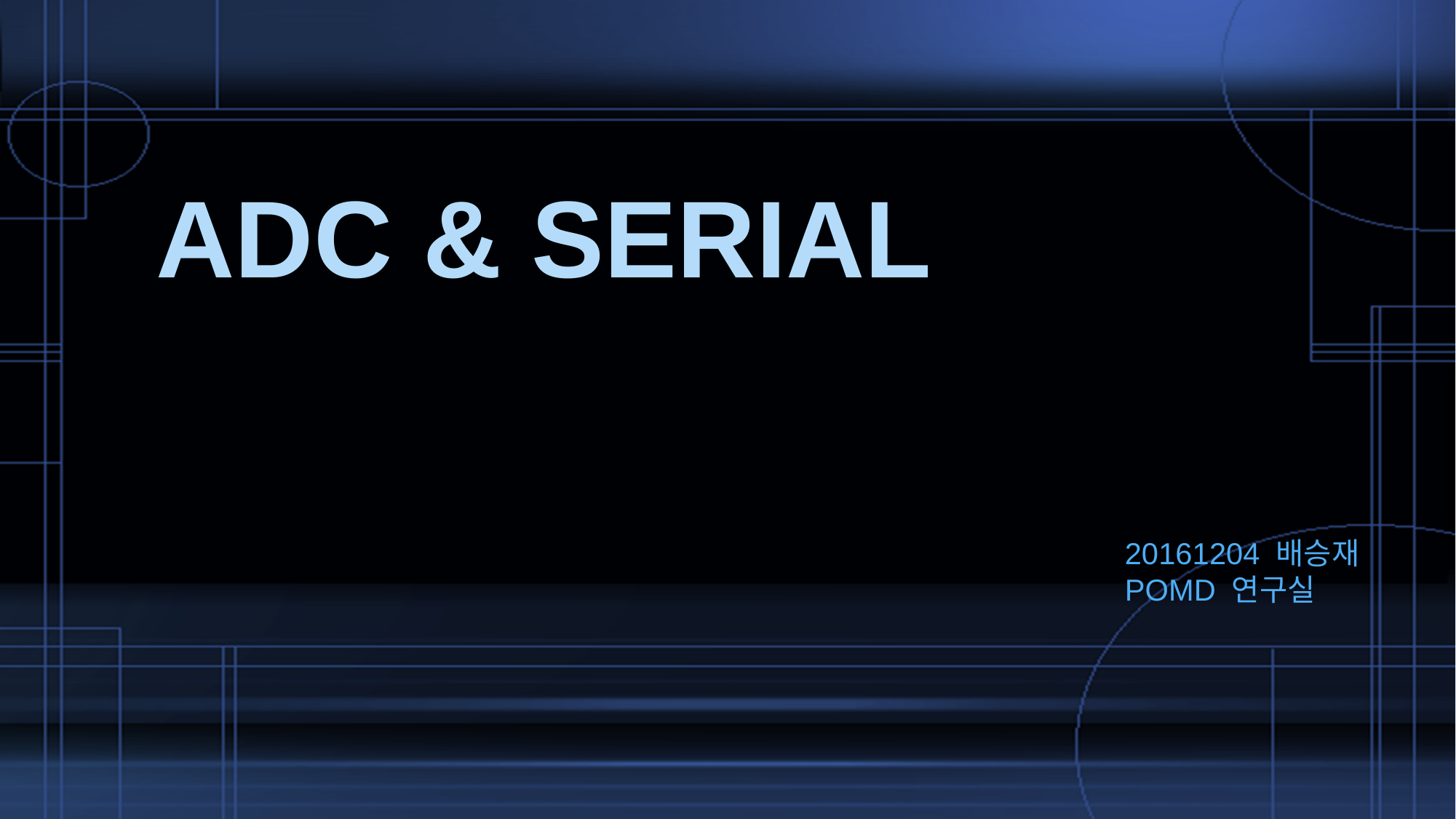

# ADC & Serial
20161204 배승재
POMD 연구실